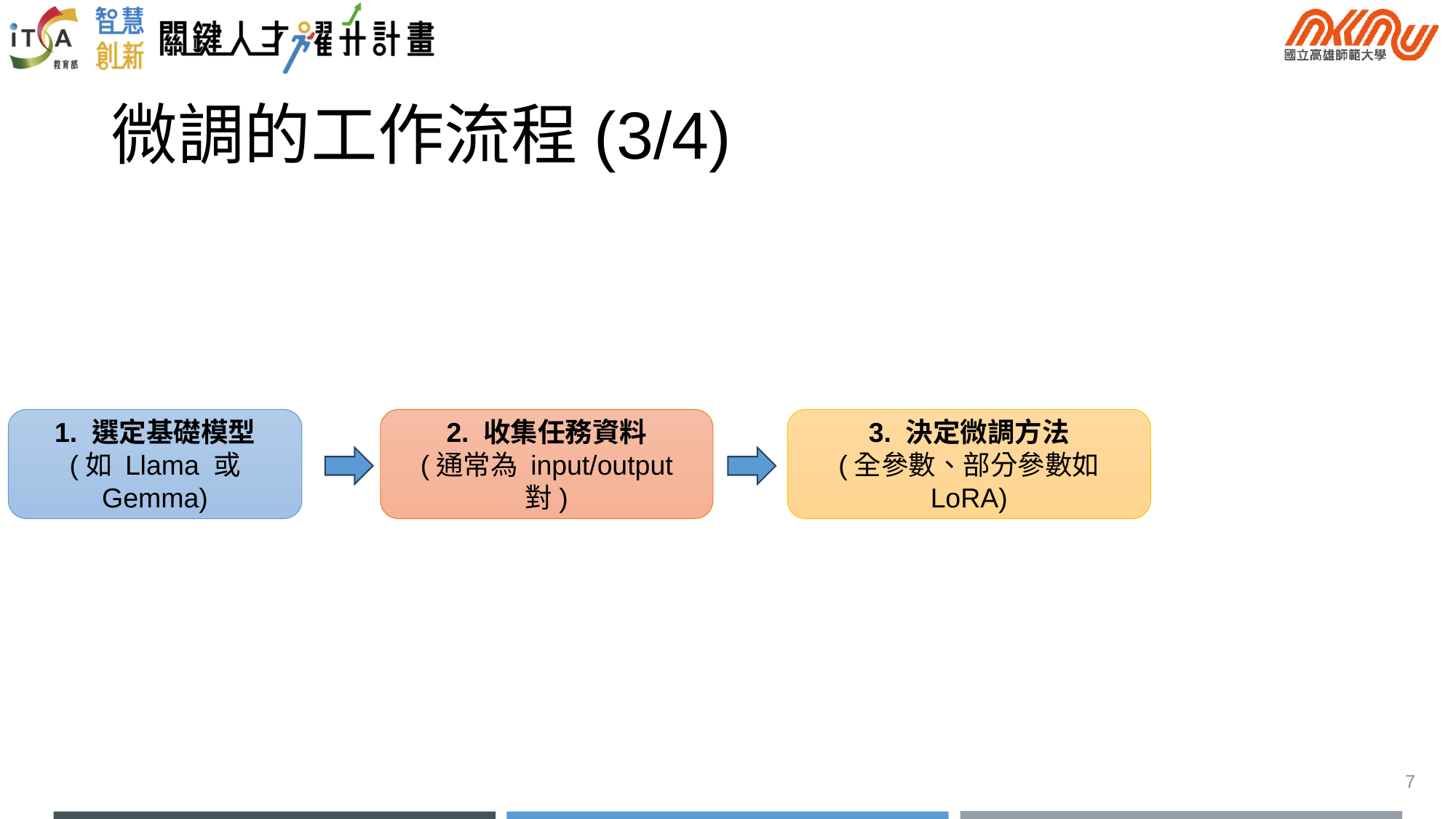

# 微調的工作流程(3/4)
1. 選定基礎模型
(如 Llama 或 Gemma)
2. 收集任務資料
(通常為 input/output 對)
3. 決定微調方法
(全參數、部分參數如 LoRA)

7